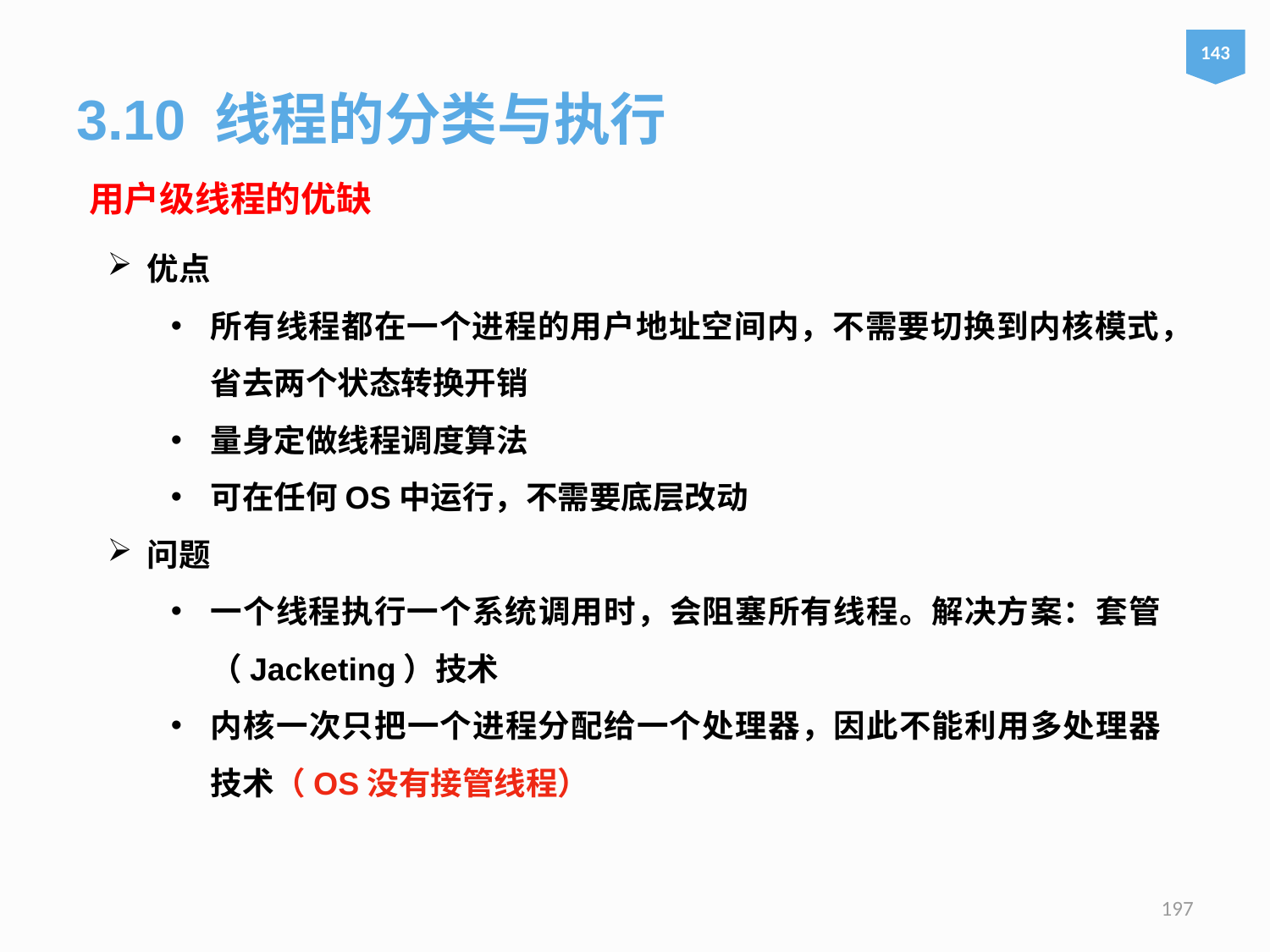

143
3.10 线程的分类与执行
用户级线程的优缺

优点
所有线程都在一个进程的用户地址空间内，不需要切换到内核模式，省去两个状态转换开销
量身定做线程调度算法
可在任何OS中运行，不需要底层改动
问题
一个线程执行一个系统调用时，会阻塞所有线程。解决方案：套管（Jacketing）技术
内核一次只把一个进程分配给一个处理器，因此不能利用多处理器技术（OS没有接管线程）

197